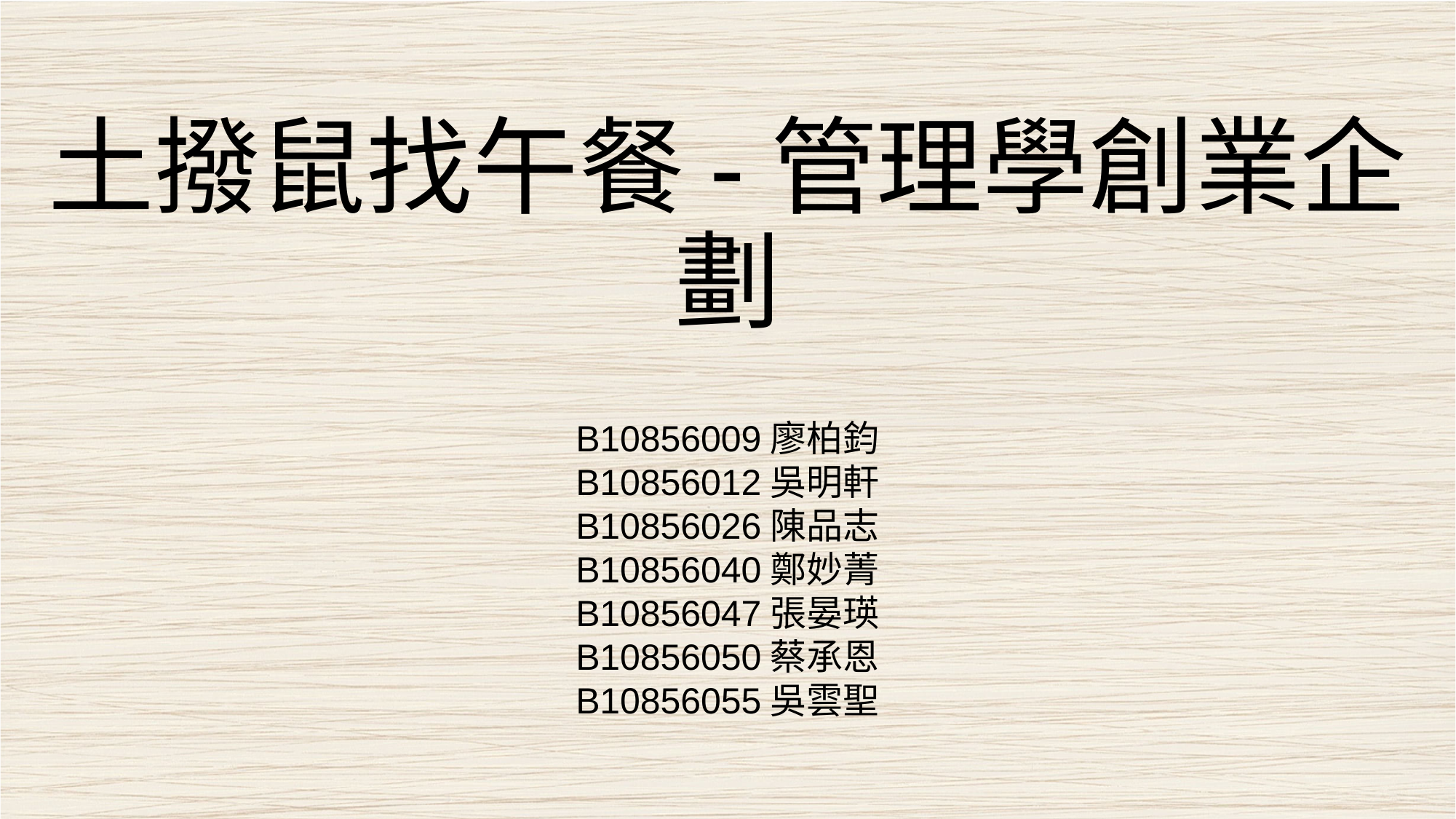

# 土撥鼠找午餐-管理學創業企劃
B10856009廖柏鈞
B10856012吳明軒
B10856026陳品志
B10856040鄭妙菁
B10856047張晏瑛
B10856050蔡承恩
B10856055吳雲聖